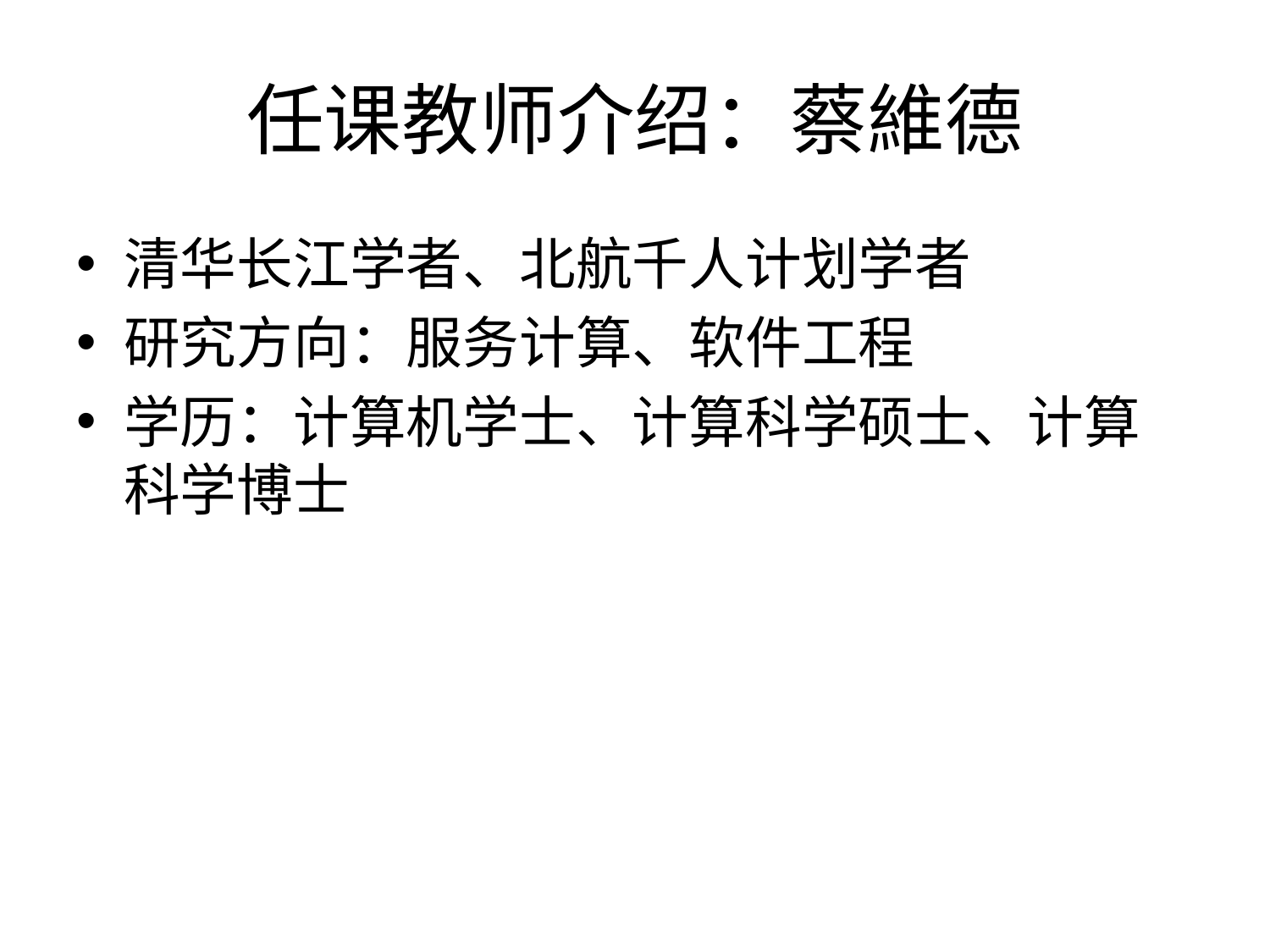

# 任课教师介绍：蔡維德
清华长江学者、北航千人计划学者
研究方向：服务计算、软件工程
学历：计算机学士、计算科学硕士、计算科学博士